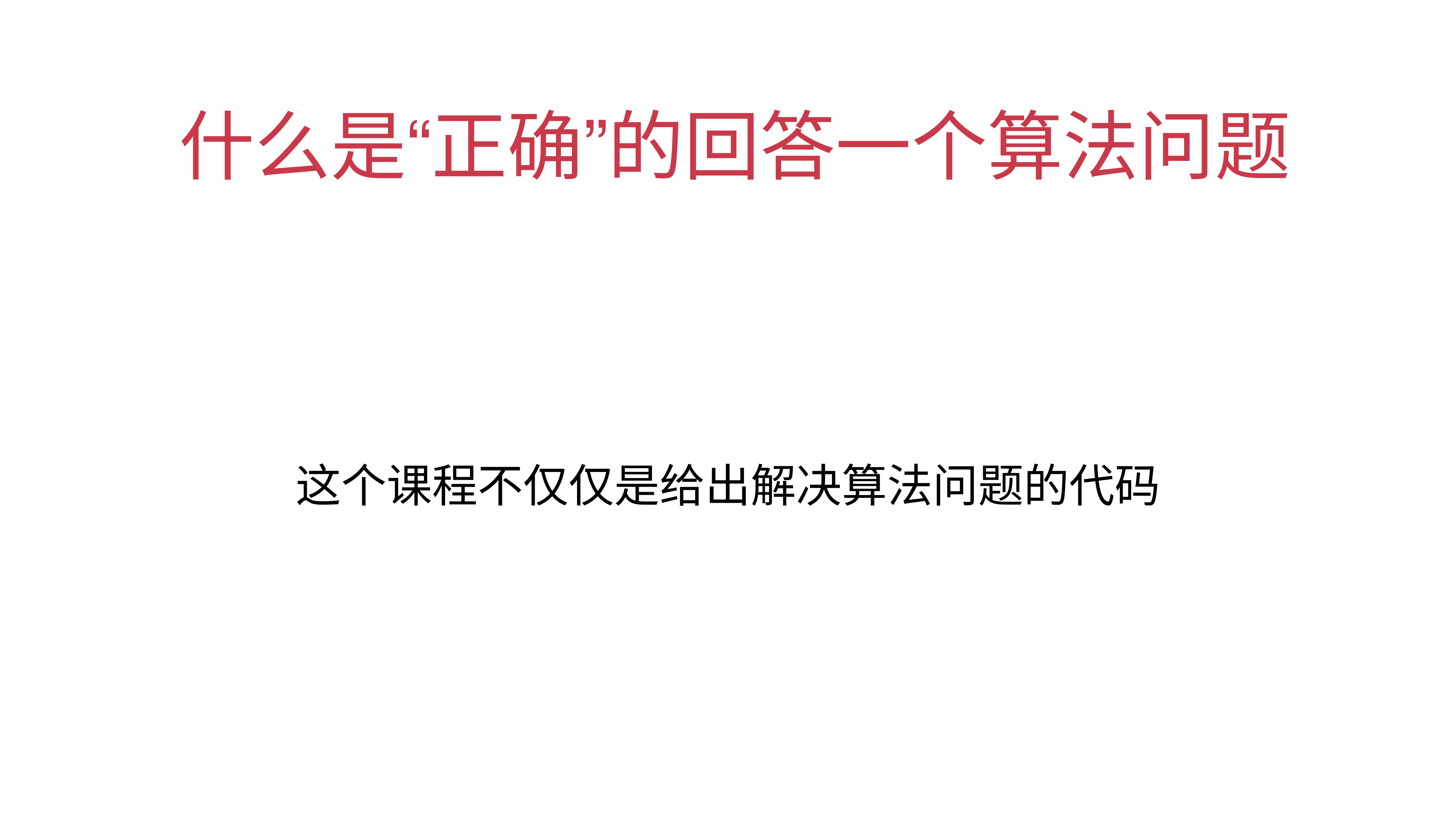

# 什么是“正确”的回答一个算法问题
这个课程不仅仅是给出解决算法问题的代码